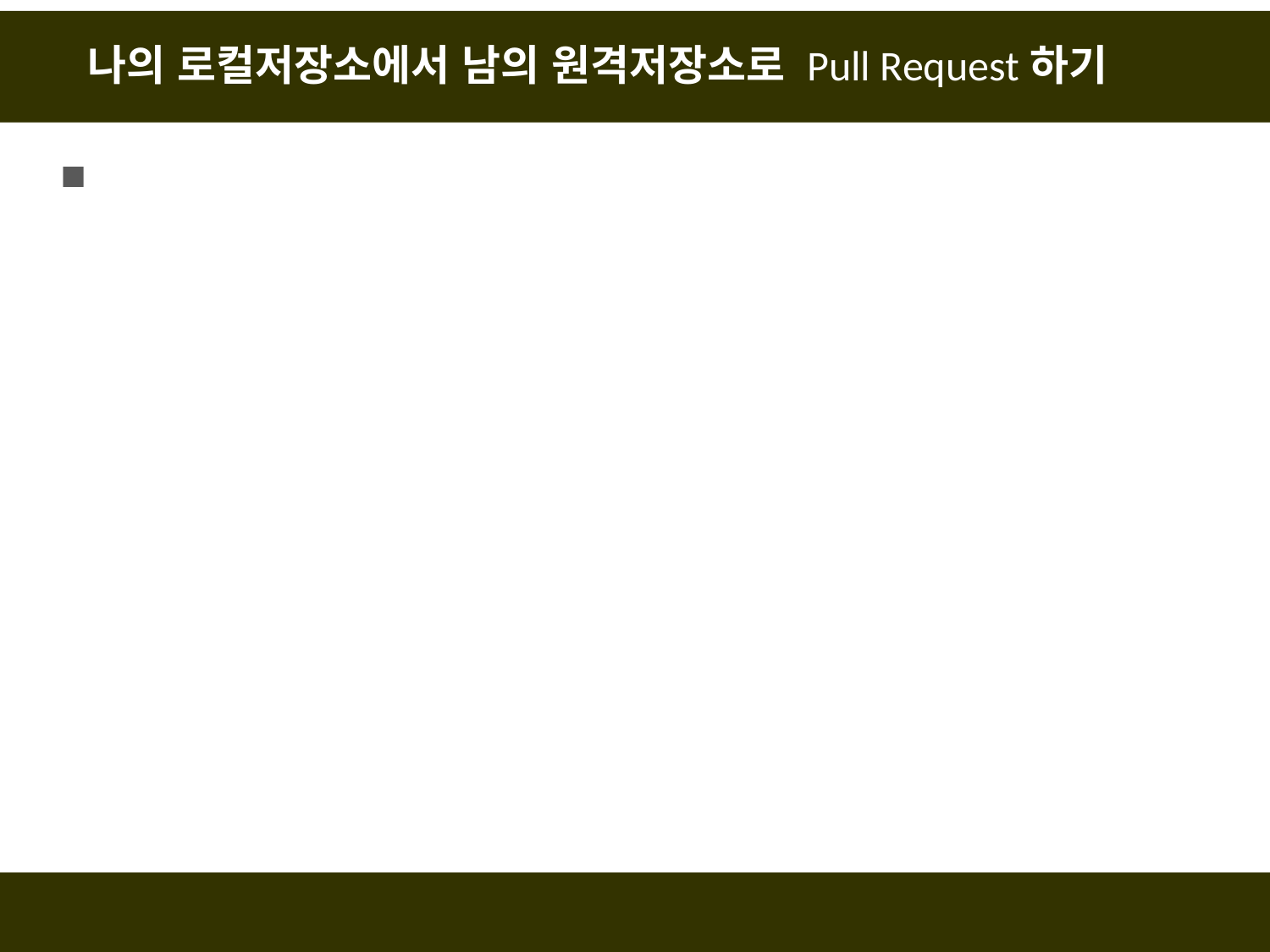

# 나의 로컬저장소에서 남의 원격저장소로 Pull Request하기